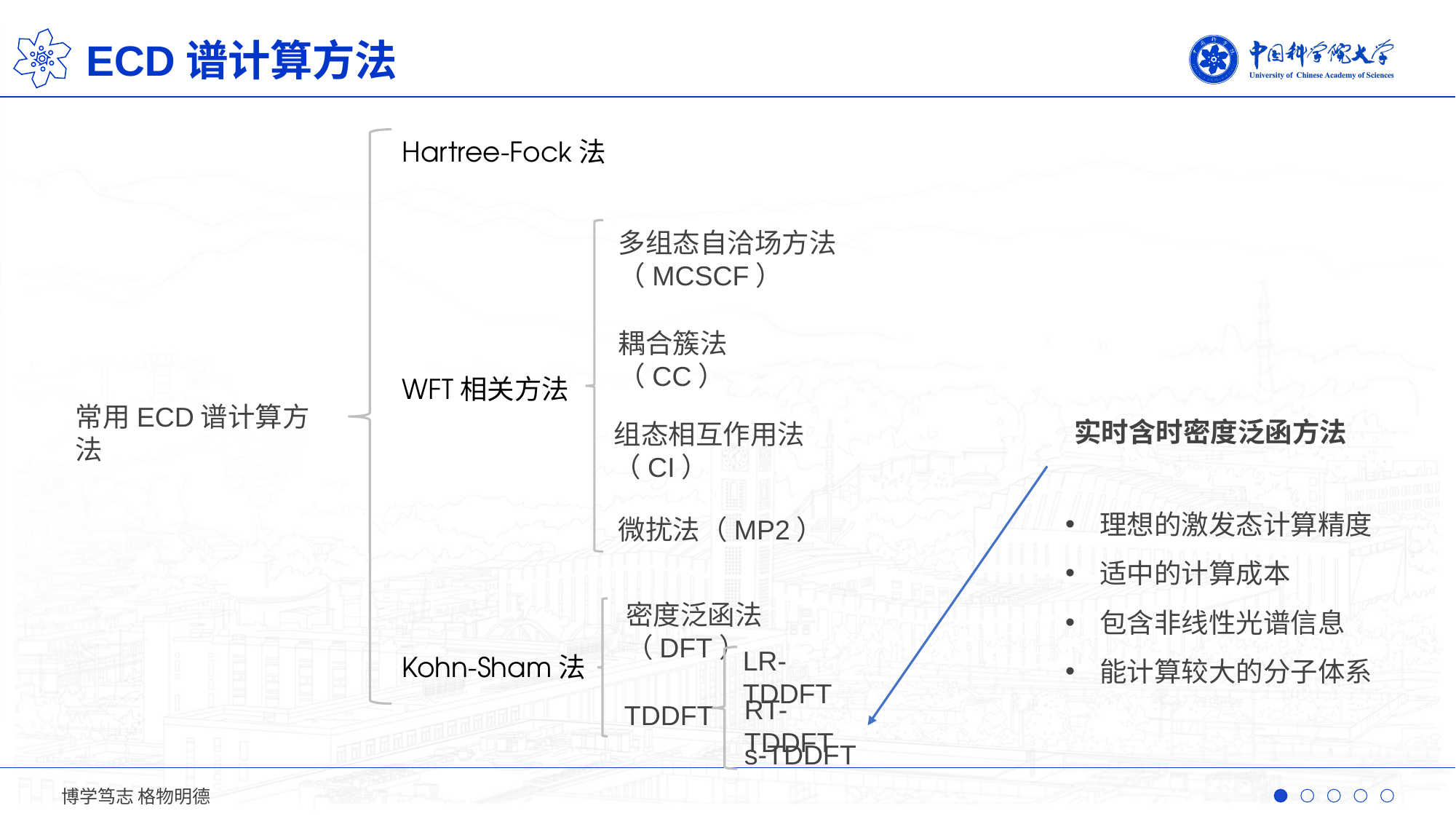

ECD谱计算方法

Hartree-Fock法

多组态自洽场方法（MCSCF）
耦合簇法（CC）
WFT相关方法
常用ECD谱计算方法
实时含时密度泛函方法
组态相互作用法（CI）
理想的激发态计算精度
适中的计算成本
包含非线性光谱信息
能计算较大的分子体系
微扰法（MP2）
密度泛函法（DFT）

LR-TDDFT
Kohn-Sham法

RT-TDDFT
TDDFT
s-TDDFT